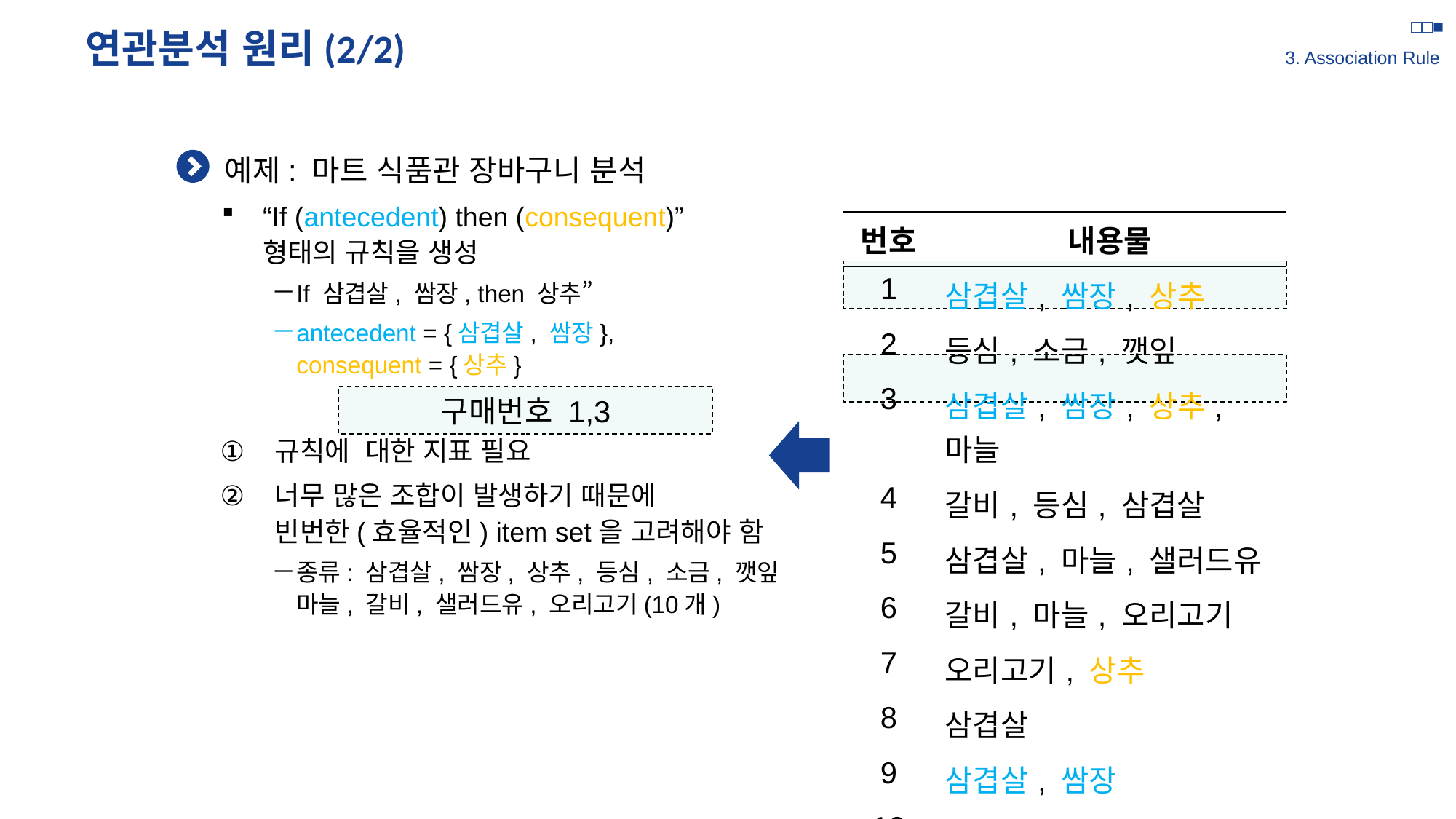

□□■
3. Association Rule
# 연관분석 원리(2/2)
예제: 마트 식품관 장바구니 분석
“If (antecedent) then (consequent)”
형태의 규칙을 생성
If 삼겹살, 쌈장, then 상추”
antecedent = {삼겹살, 쌈장},
consequent = {상추}

규칙에  대한 지표 필요
너무 많은 조합이 발생하기 때문에
빈번한(효율적인) item set을 고려해야 함
종류: 삼겹살, 쌈장, 상추, 등심, 소금, 깻잎
마늘, 갈비, 샐러드유, 오리고기(10개)

| 번호 | 내용물 |
| --- | --- |
| 1 | 삼겹살, 쌈장, 상추 |
| 2 | 등심, 소금, 깻잎 |
| 3 | 삼겹살, 쌈장, 상추, 마늘 |
| 4 | 갈비, 등심, 삼겹살 |
| 5 | 삼겹살, 마늘, 샐러드유 |
| 6 | 갈비, 마늘, 오리고기 |
| 7 | 오리고기, 상추 |
| 8 | 삼겹살 |
| 9 | 삼겹살, 쌈장 |
| 10 | 등심 |

구매번호 1,3